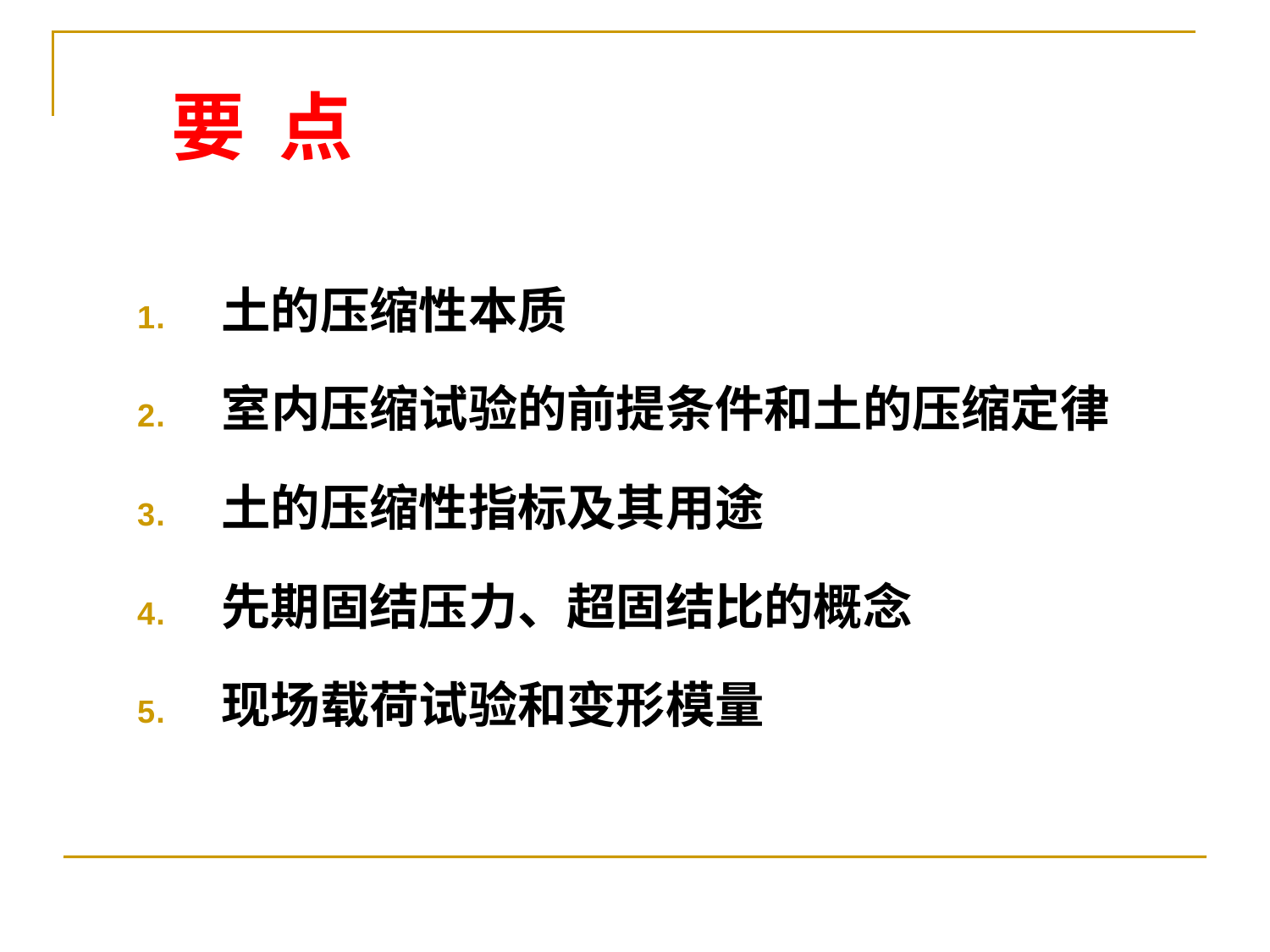

# 要  点
土的压缩性本质
室内压缩试验的前提条件和土的压缩定律
土的压缩性指标及其用途
先期固结压力、超固结比的概念
现场载荷试验和变形模量